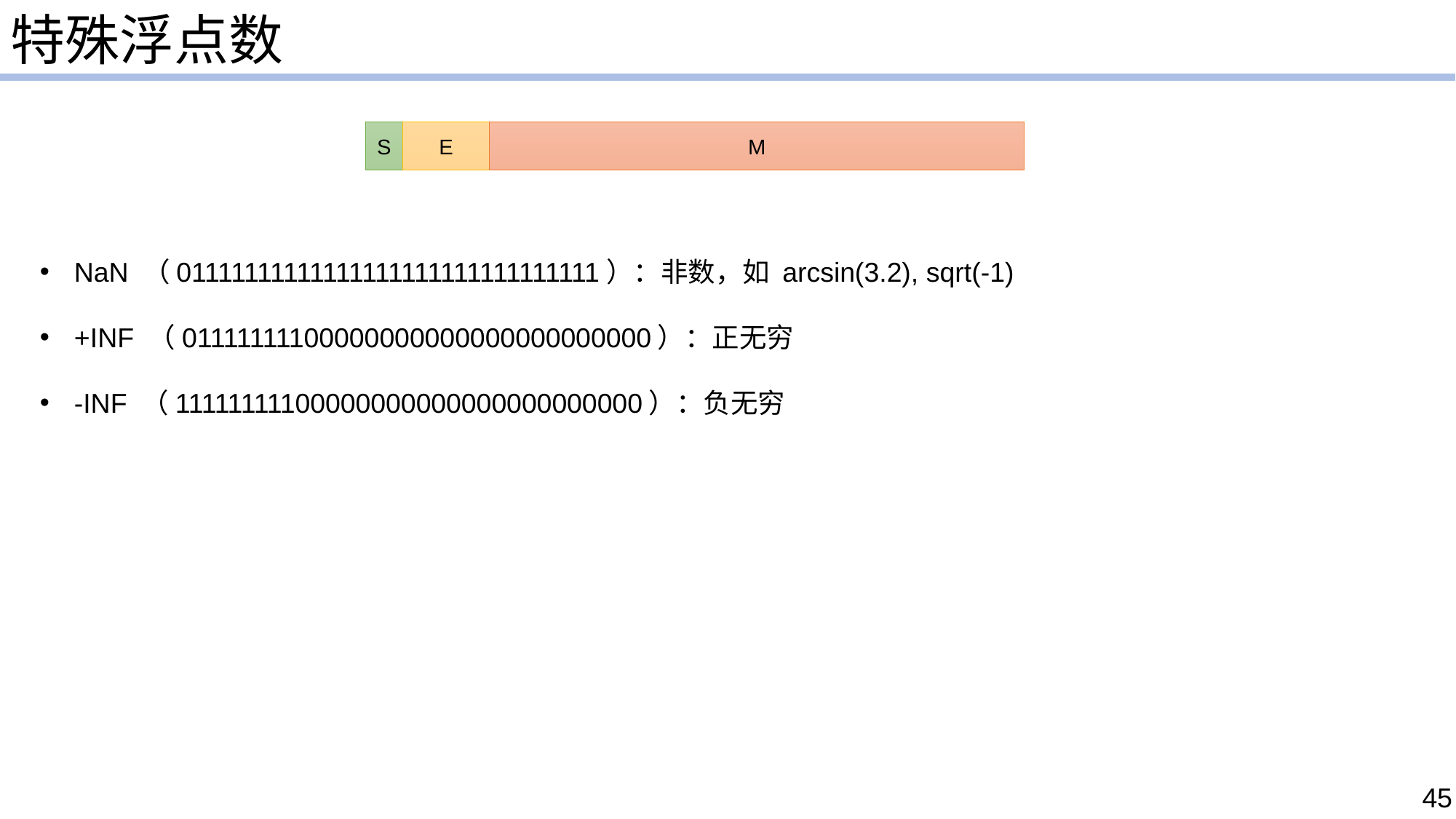

特殊浮点数
S
E
M
NaN （01111111111111111111111111111111）：非数，如 arcsin(3.2), sqrt(-1)

+INF （01111111100000000000000000000000）：正无穷

-INF （11111111100000000000000000000000）：负无穷
45